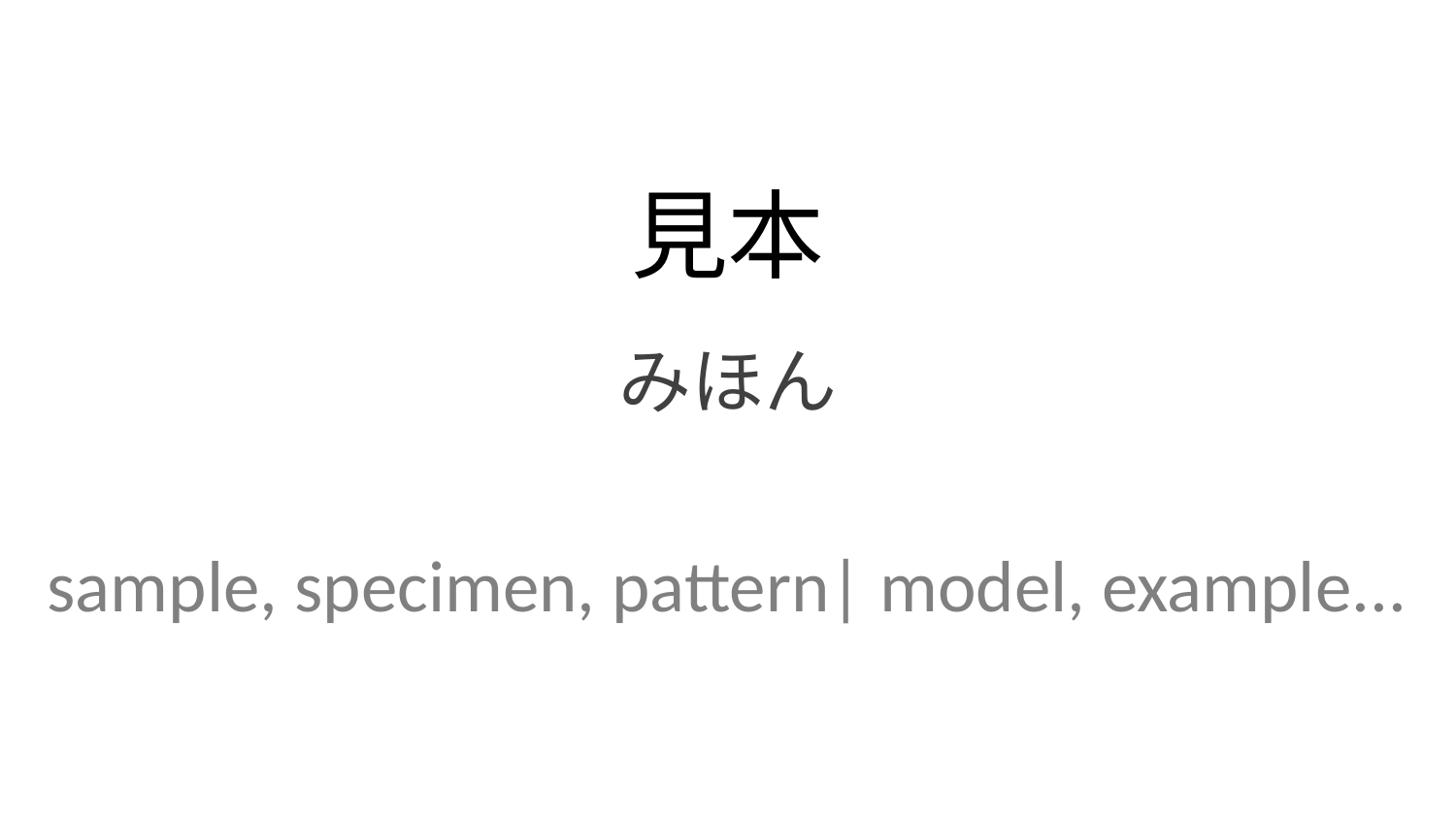

見本

みほん
sample, specimen, pattern| model, example...